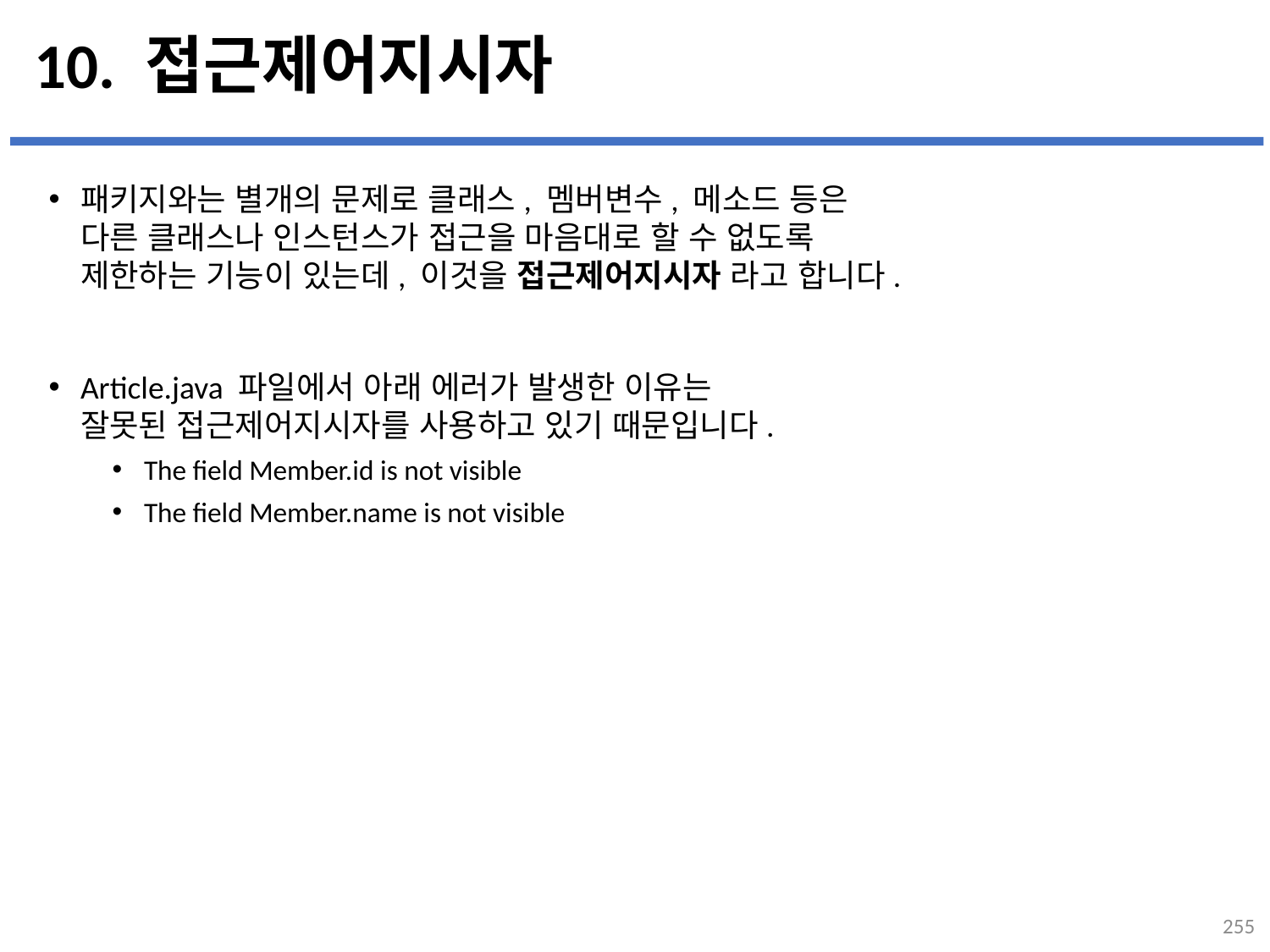

# 10. 접근제어지시자
패키지와는 별개의 문제로 클래스, 멤버변수, 메소드 등은
다른 클래스나 인스턴스가 접근을 마음대로 할 수 없도록
제한하는 기능이 있는데, 이것을 접근제어지시자 라고 합니다.

Article.java 파일에서 아래 에러가 발생한 이유는
잘못된 접근제어지시자를 사용하고 있기 때문입니다.
The field Member.id is not visible
The field Member.name is not visible

...

설명
255